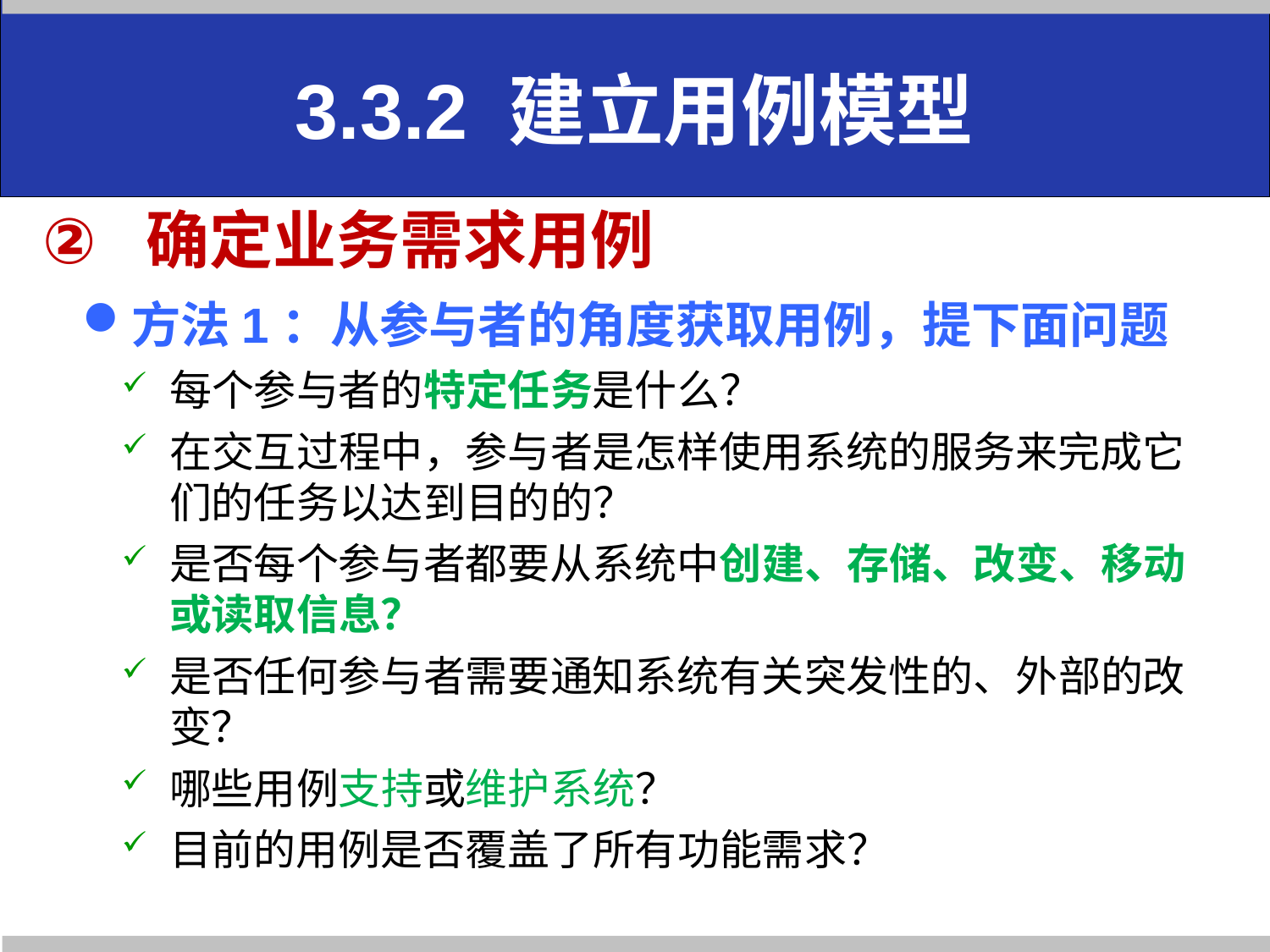

3.3.2 建立用例模型
# 确定业务需求用例
方法1：从参与者的角度获取用例，提下面问题
每个参与者的特定任务是什么？
在交互过程中，参与者是怎样使用系统的服务来完成它们的任务以达到目的的？
是否每个参与者都要从系统中创建、存储、改变、移动或读取信息？
是否任何参与者需要通知系统有关突发性的、外部的改变？
哪些用例支持或维护系统？
目前的用例是否覆盖了所有功能需求？
171